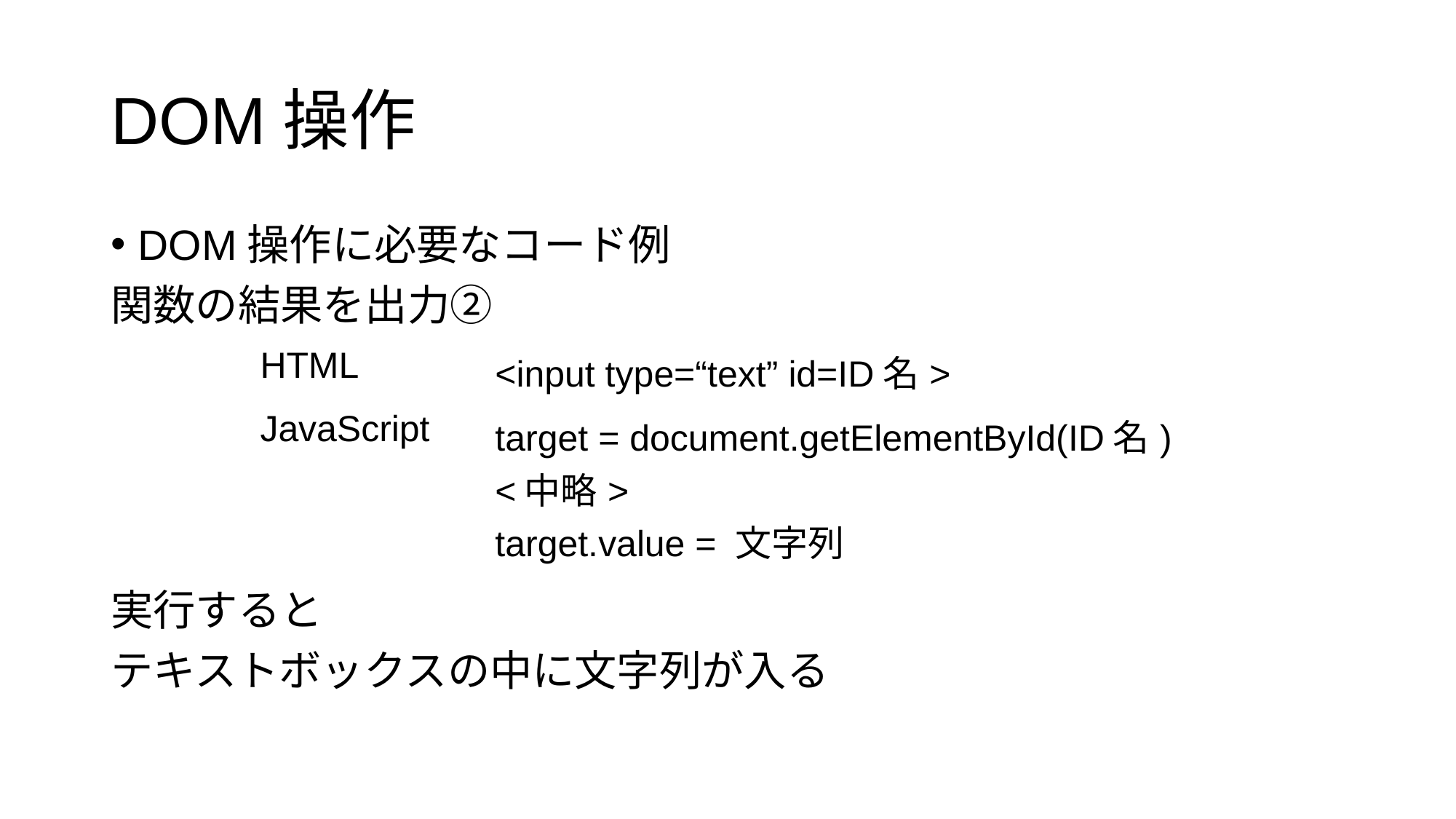

# DOM操作
DOM操作に必要なコード例
関数の結果を出力②

実行すると
テキストボックスの中に文字列が入る

| HTML | <input type=“text” id=ID名> |
| --- | --- |
| JavaScript | target = document.getElementById(ID名) <中略> target.value = 文字列 |